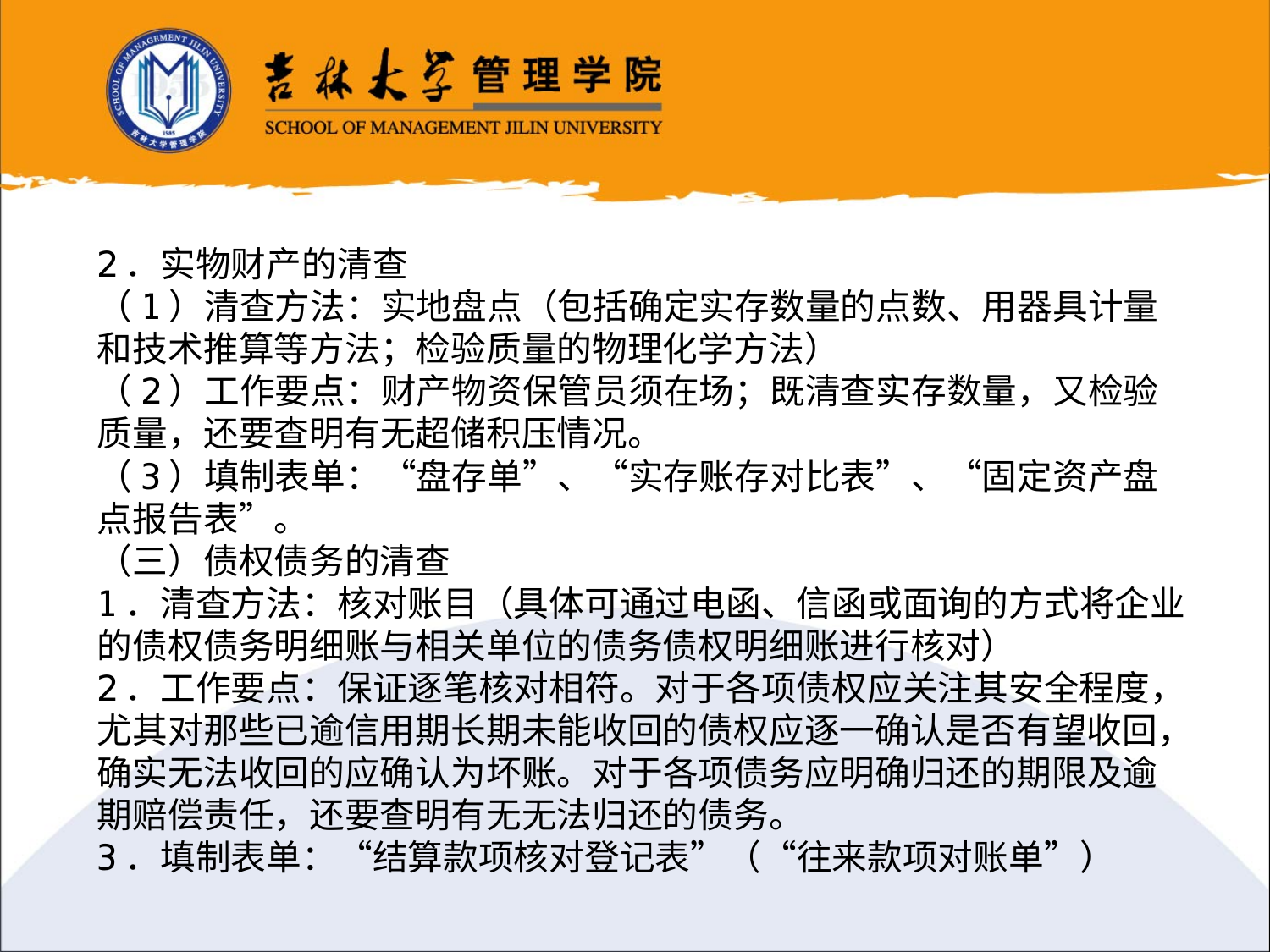

2．实物财产的清查
（1）清查方法：实地盘点（包括确定实存数量的点数、用器具计量和技术推算等方法；检验质量的物理化学方法）
（2）工作要点：财产物资保管员须在场；既清查实存数量，又检验质量，还要查明有无超储积压情况。
（3）填制表单：“盘存单”、“实存账存对比表”、“固定资产盘点报告表”。
（三）债权债务的清查
1．清查方法：核对账目（具体可通过电函、信函或面询的方式将企业的债权债务明细账与相关单位的债务债权明细账进行核对）
2．工作要点：保证逐笔核对相符。对于各项债权应关注其安全程度，尤其对那些已逾信用期长期未能收回的债权应逐一确认是否有望收回，确实无法收回的应确认为坏账。对于各项债务应明确归还的期限及逾期赔偿责任，还要查明有无无法归还的债务。
3．填制表单：“结算款项核对登记表”（“往来款项对账单”）

158